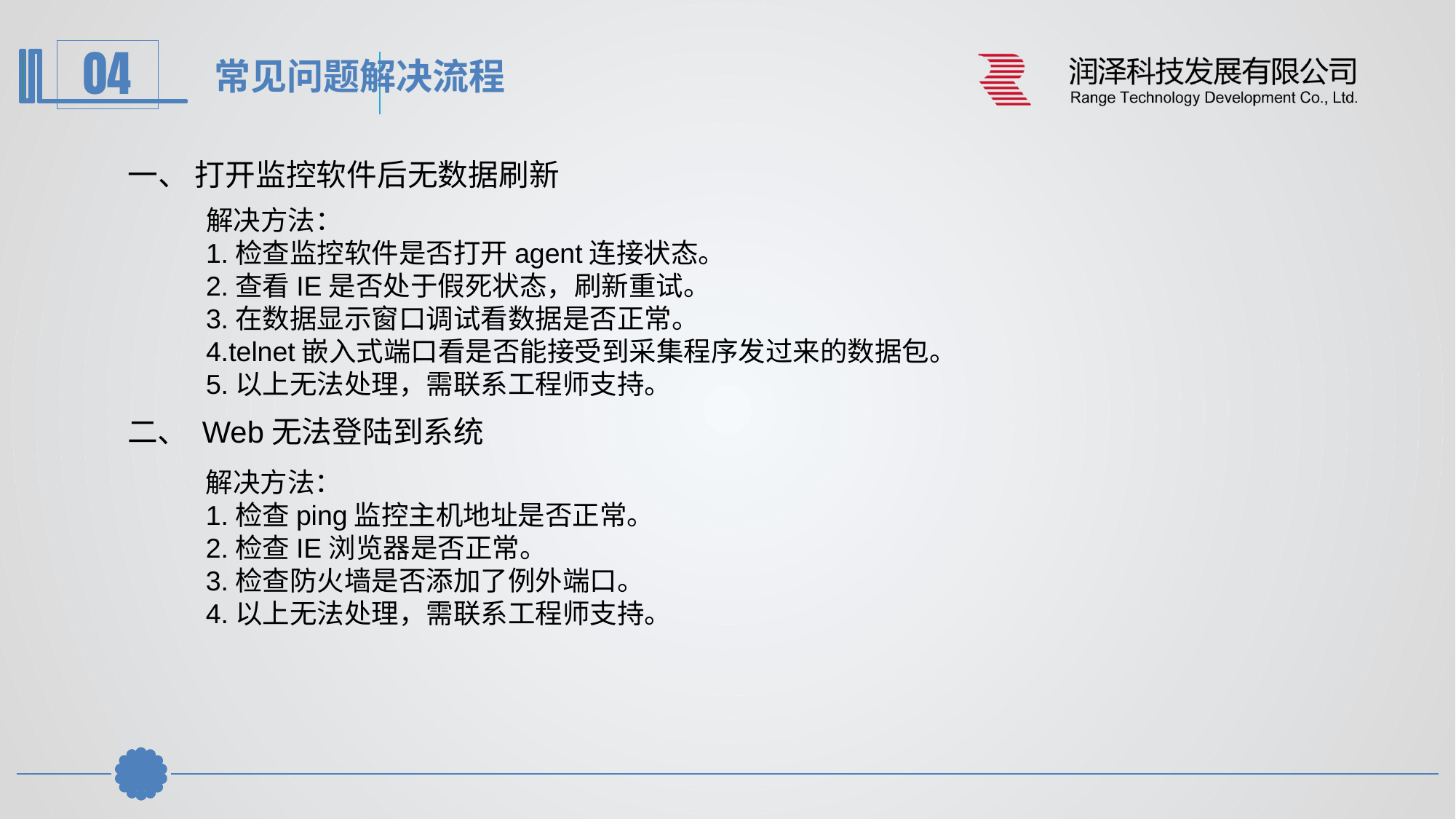

常见问题解决流程
一、 打开监控软件后无数据刷新
解决方法：
1.检查监控软件是否打开agent连接状态。
2.查看IE是否处于假死状态，刷新重试。
3.在数据显示窗口调试看数据是否正常。
4.telnet嵌入式端口看是否能接受到采集程序发过来的数据包。
5.以上无法处理，需联系工程师支持。
二、 Web无法登陆到系统
解决方法：
1.检查ping监控主机地址是否正常。
2.检查IE浏览器是否正常。
3.检查防火墙是否添加了例外端口。
4.以上无法处理，需联系工程师支持。
13